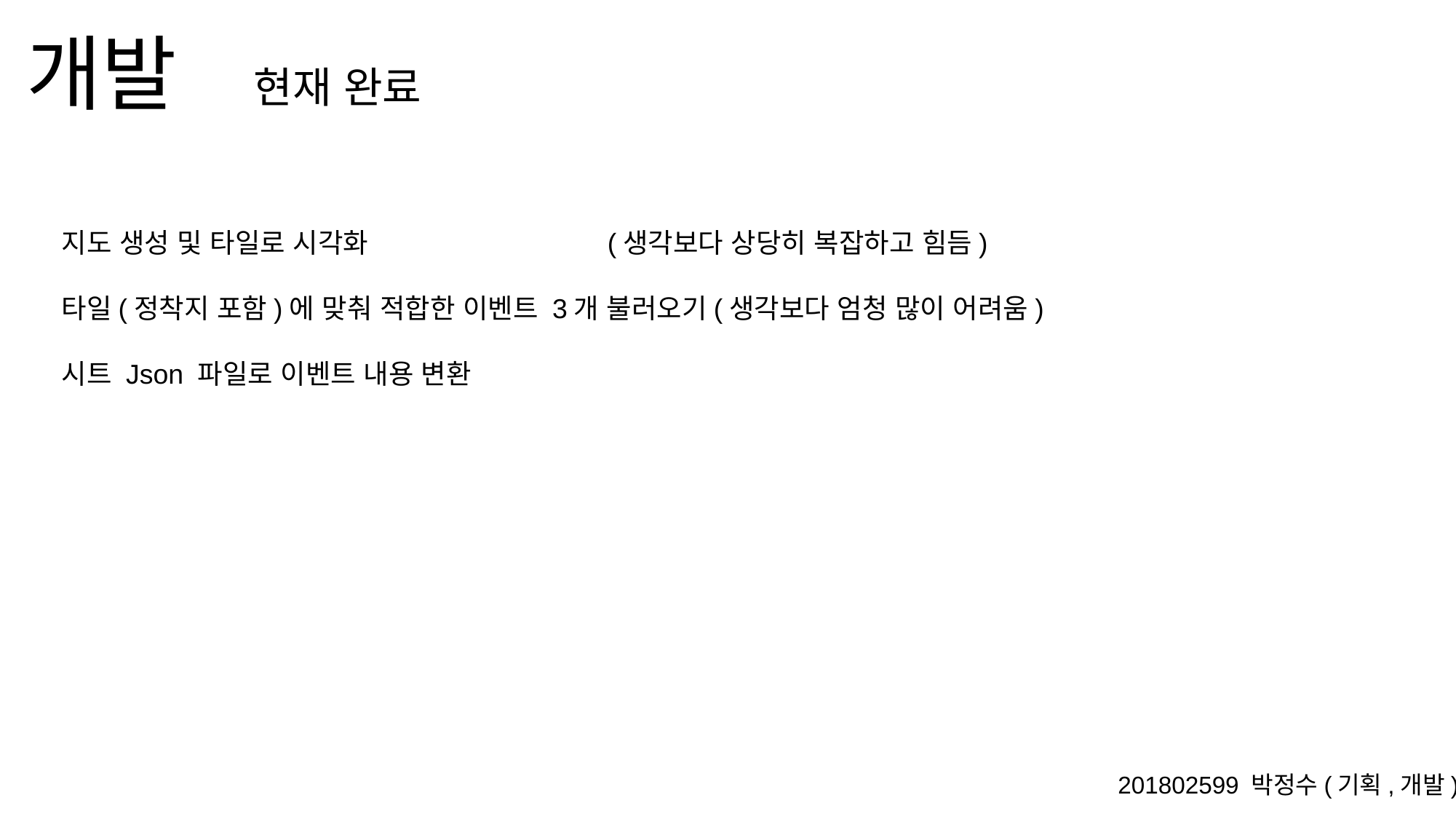

현재 완료
지도 생성 및 타일로 시각화			(생각보다 상당히 복잡하고 힘듬)

타일(정착지 포함)에 맞춰 적합한 이벤트 3개 불러오기(생각보다 엄청 많이 어려움)

시트 Json 파일로 이벤트 내용 변환